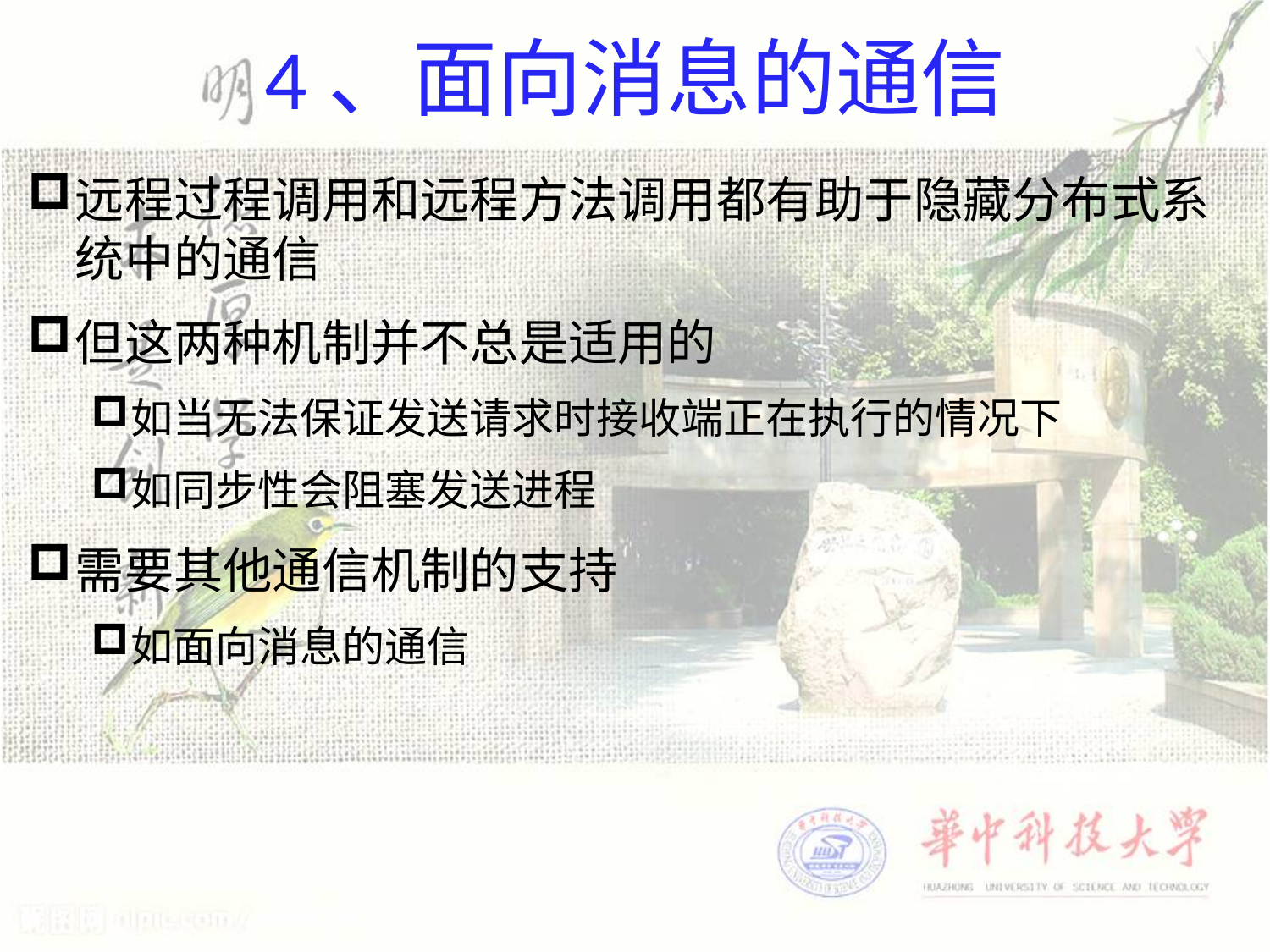

# 4、面向消息的通信
远程过程调用和远程方法调用都有助于隐藏分布式系统中的通信
但这两种机制并不总是适用的
如当无法保证发送请求时接收端正在执行的情况下
如同步性会阻塞发送进程
需要其他通信机制的支持
如面向消息的通信